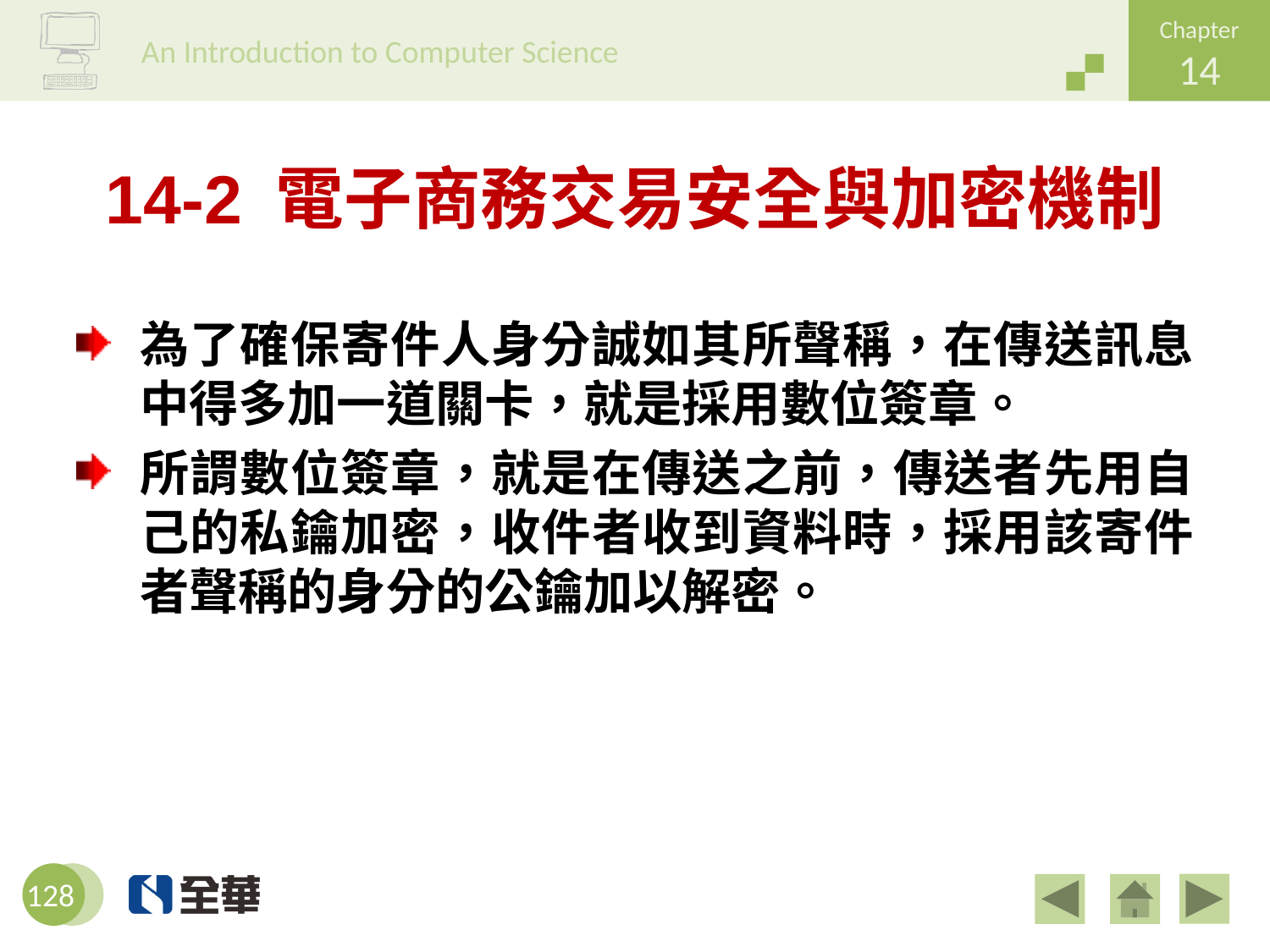

# 14-2 電子商務交易安全與加密機制
為了確保寄件人身分誠如其所聲稱，在傳送訊息中得多加一道關卡，就是採用數位簽章。
所謂數位簽章，就是在傳送之前，傳送者先用自己的私鑰加密，收件者收到資料時，採用該寄件者聲稱的身分的公鑰加以解密。